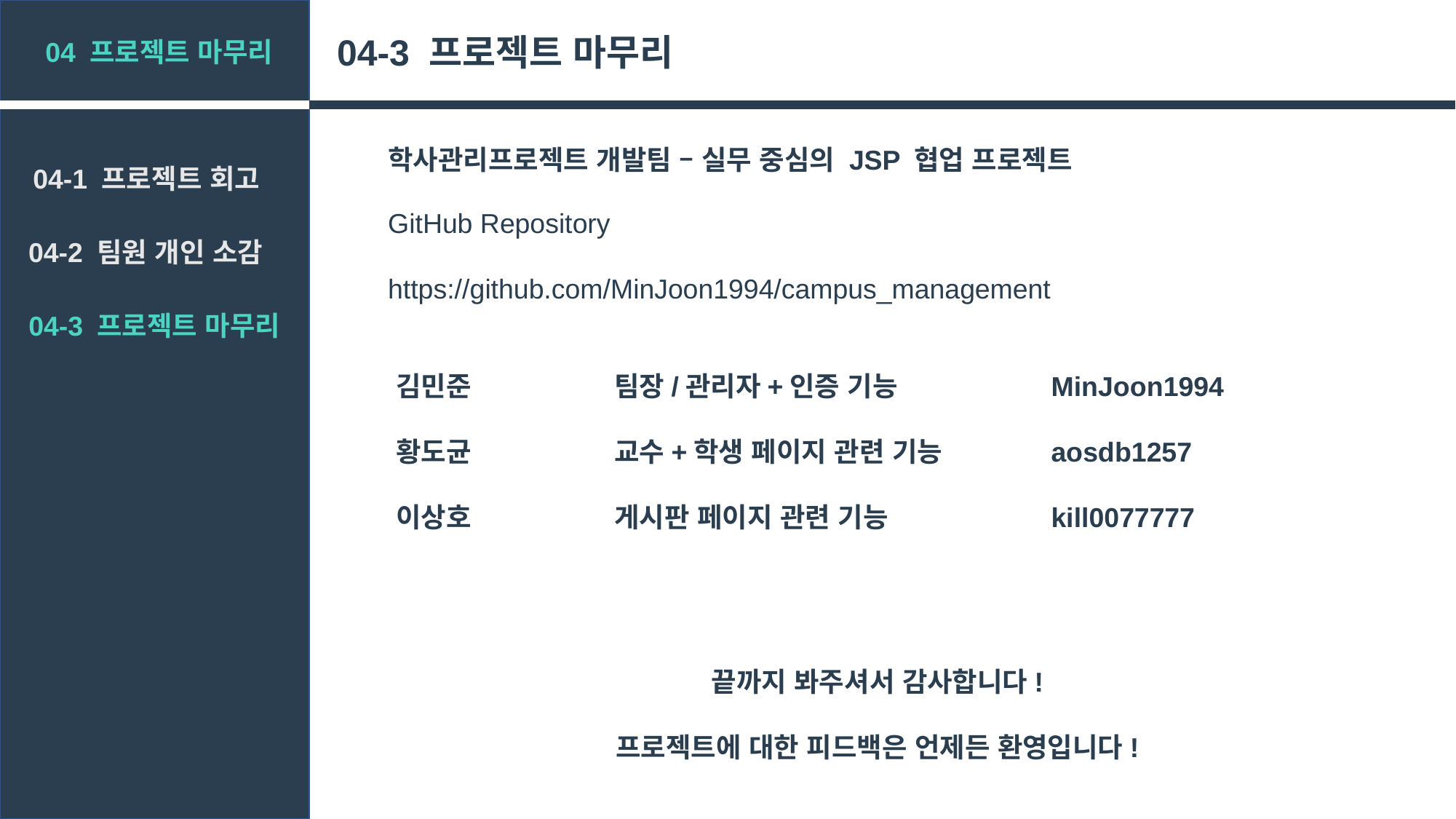

04-3 프로젝트 마무리
04 프로젝트 마무리
학사관리프로젝트 개발팀 – 실무 중심의 JSP 협업 프로젝트
04-1 프로젝트 회고
GitHub Repository

https://github.com/MinJoon1994/campus_management
04-2 팀원 개인 소감
04-3 프로젝트 마무리
김민준		팀장/관리자+인증 기능		MinJoon1994

황도균		교수+학생 페이지 관련 기능	aosdb1257

이상호		게시판 페이지 관련 기능		kill0077777
끝까지 봐주셔서 감사합니다!

프로젝트에 대한 피드백은 언제든 환영입니다!